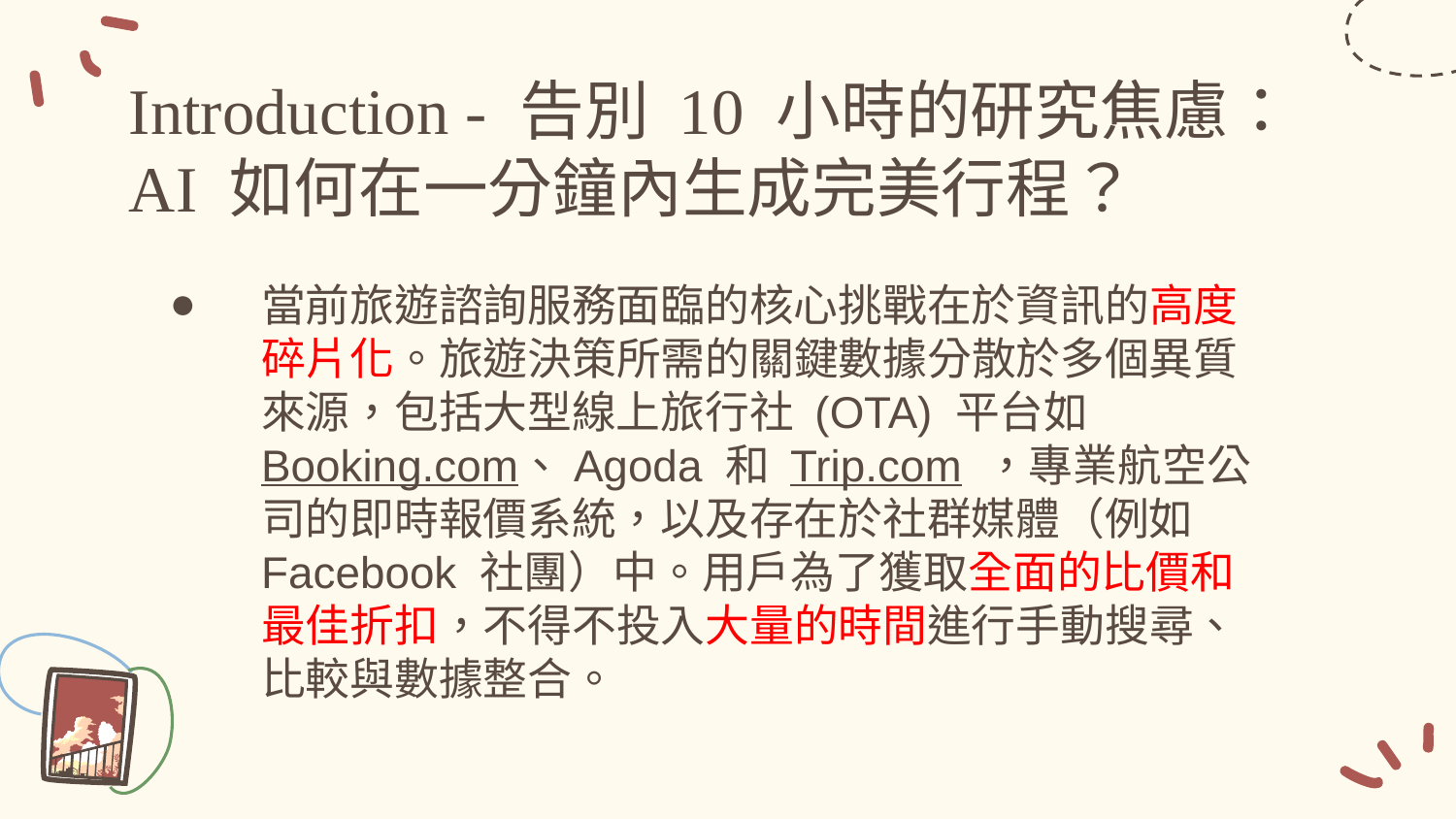

# Introduction - 告別 10 小時的研究焦慮： AI 如何在一分鐘內生成完美行程？
當前旅遊諮詢服務面臨的核心挑戰在於資訊的高度碎片化。旅遊決策所需的關鍵數據分散於多個異質來源，包括大型線上旅行社 (OTA) 平台如 Booking.com、Agoda 和 Trip.com ，專業航空公司的即時報價系統，以及存在於社群媒體（例如 Facebook 社團）中。用戶為了獲取全面的比價和最佳折扣，不得不投入大量的時間進行手動搜尋、比較與數據整合。